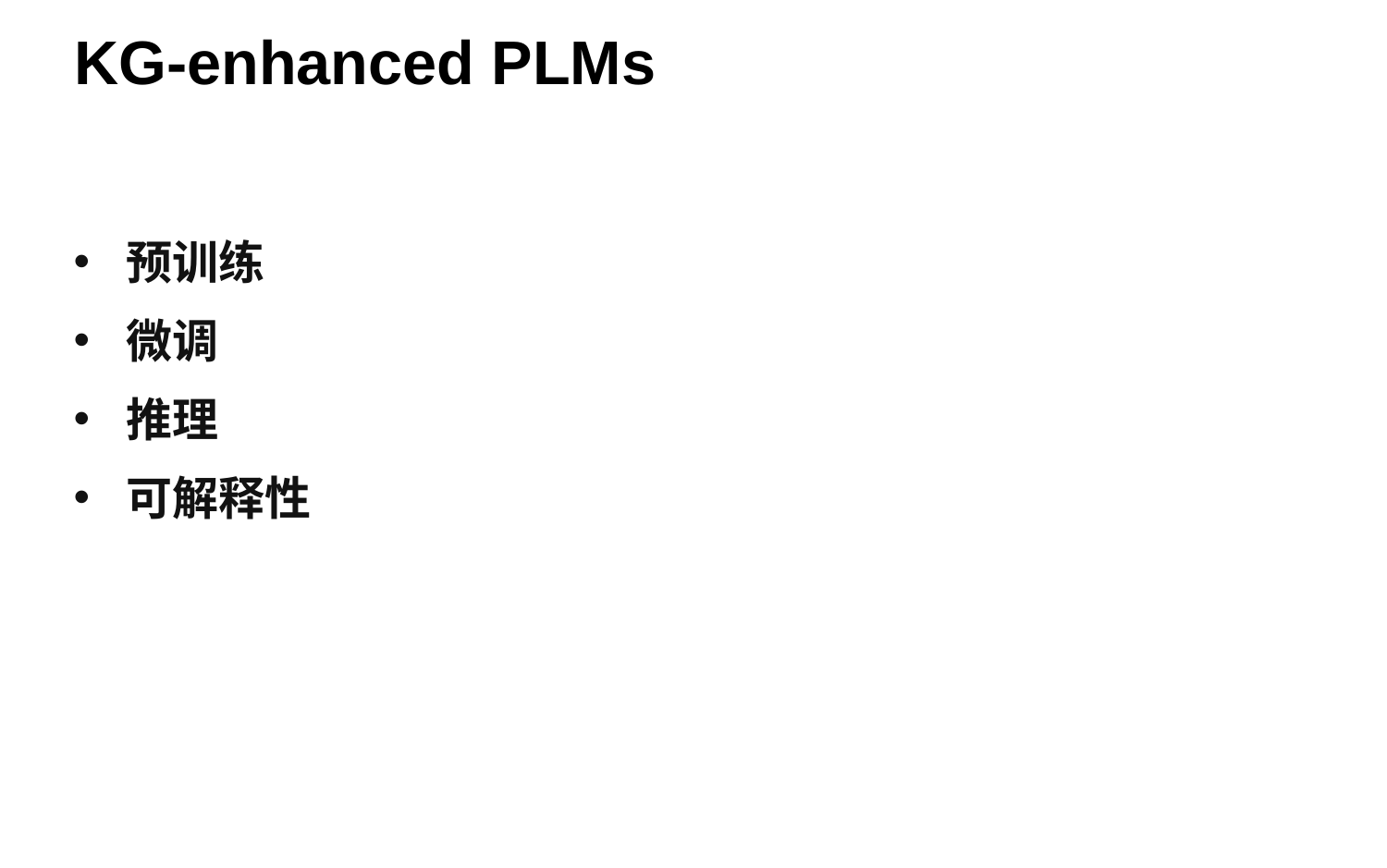

# KG-enhanced PLMs
预训练
微调
推理
可解释性